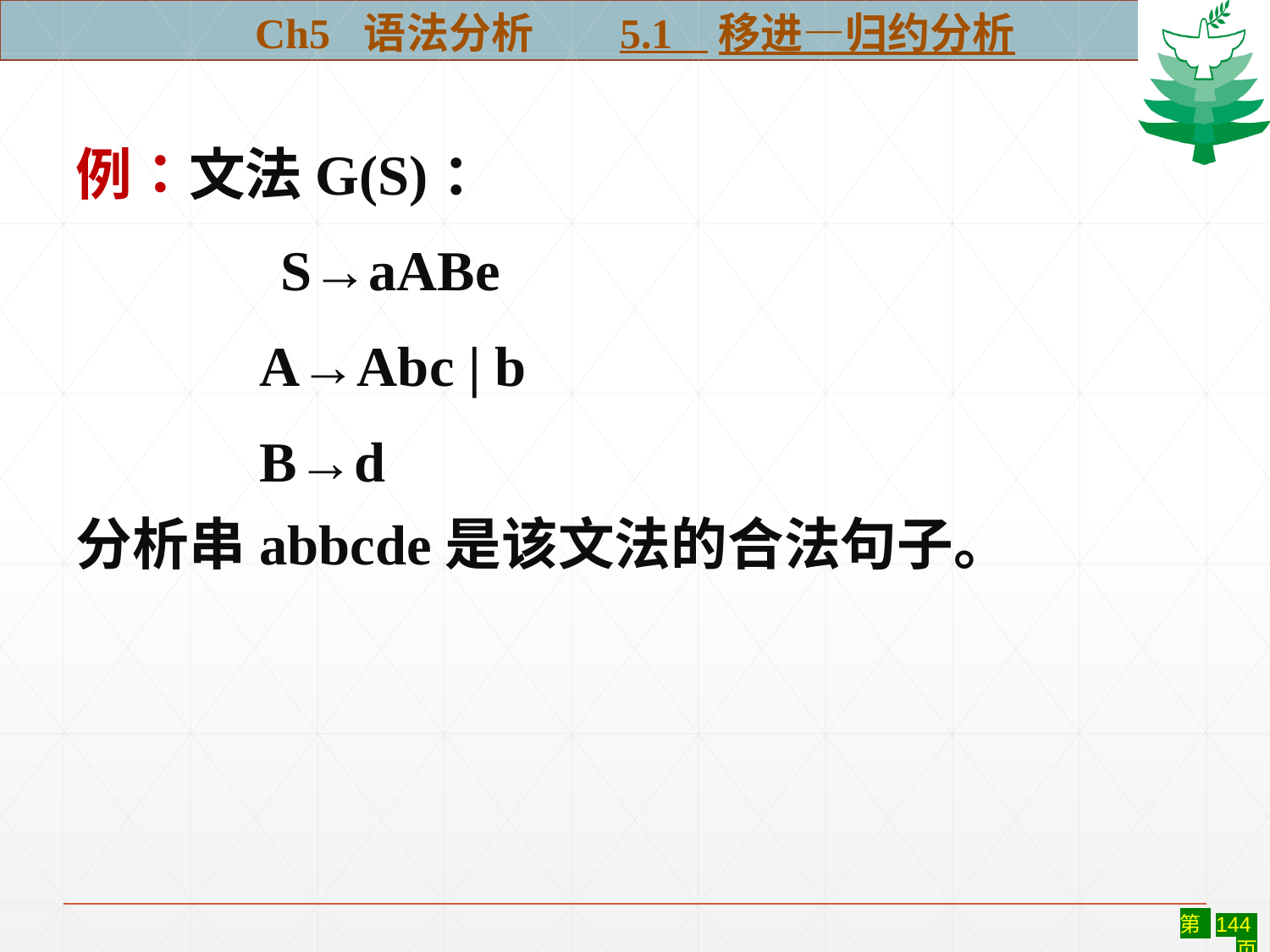

Ch5  语法分析        5.1   移进—归约分析
例：文法G(S)：
     　　S→aABe
	    A→Abc | b
    	    B→d
分析串abbcde是该文法的合法句子。